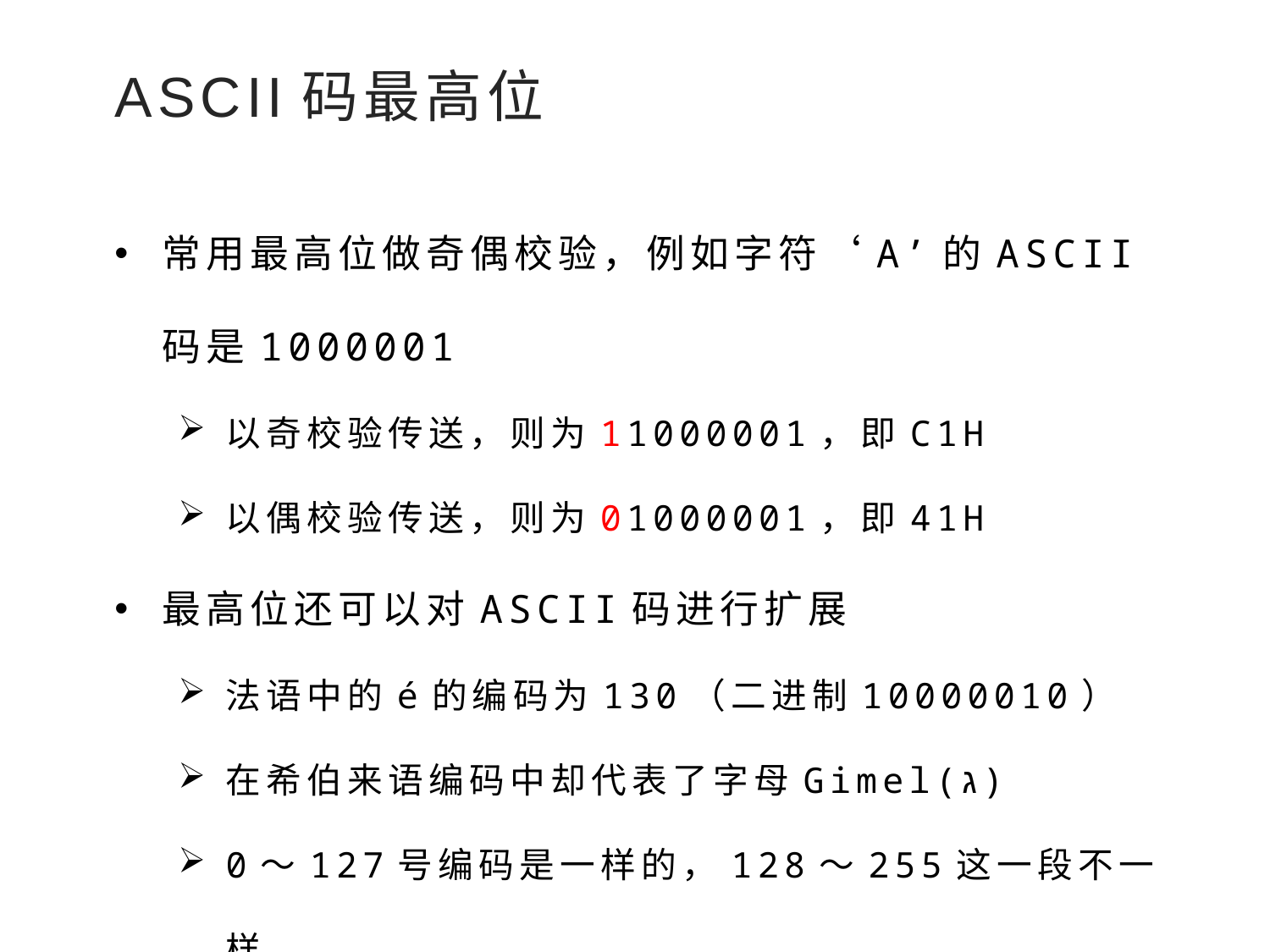

ASCII码最高位
常用最高位做奇偶校验，例如字符‘A’的ASCII码是1000001
以奇校验传送，则为11000001，即C1H
以偶校验传送，则为01000001，即41H
最高位还可以对ASCII码进行扩展
法语中的é的编码为130（二进制10000010）
在希伯来语编码中却代表了字母Gimel(ג)
0～127号编码是一样的，128～255这一段不一样